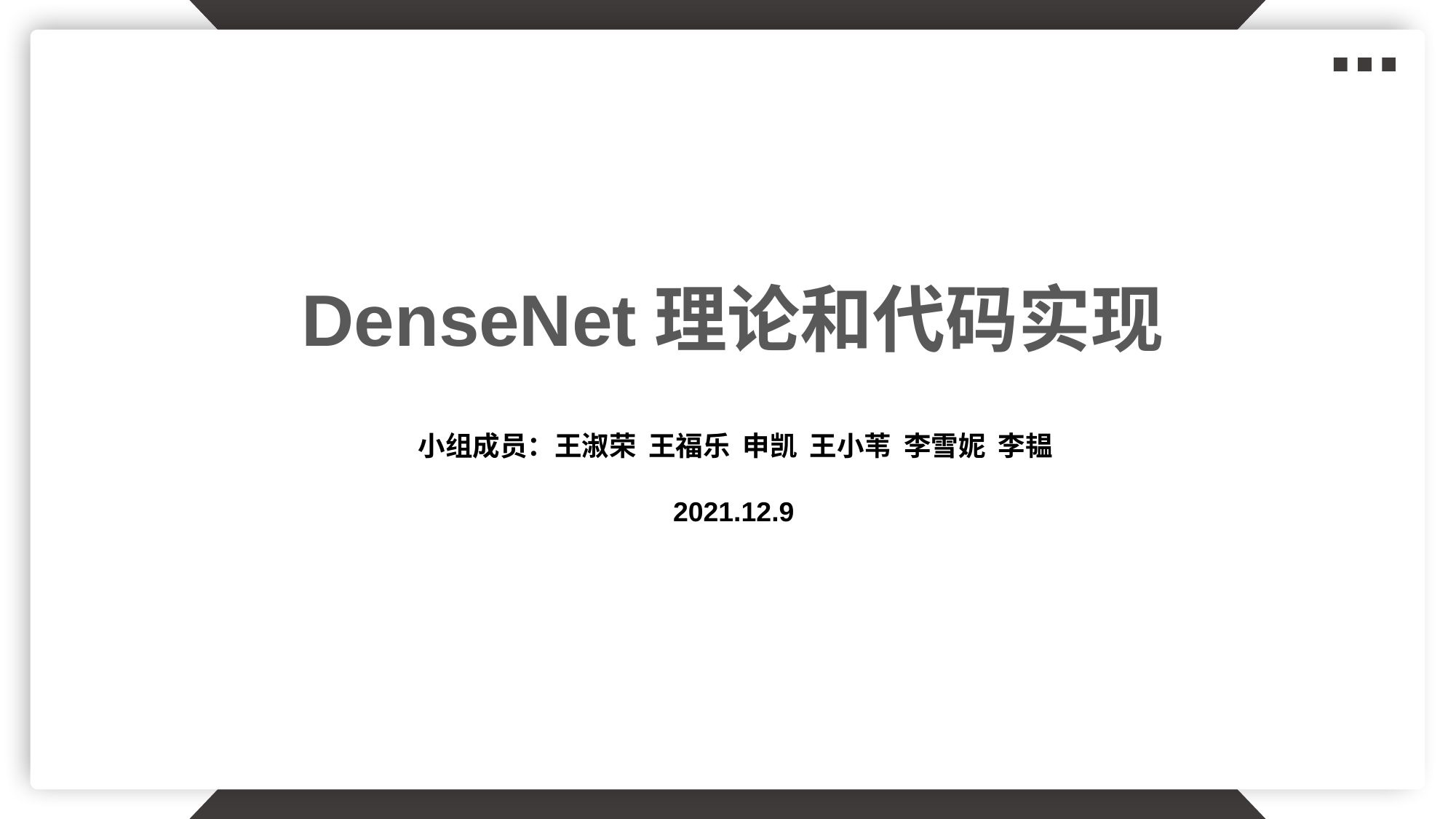

DenseNet理论和代码实现
     小组成员：王淑荣  王福乐  申凯  王小苇  李雪妮  李韫

2021.12.9